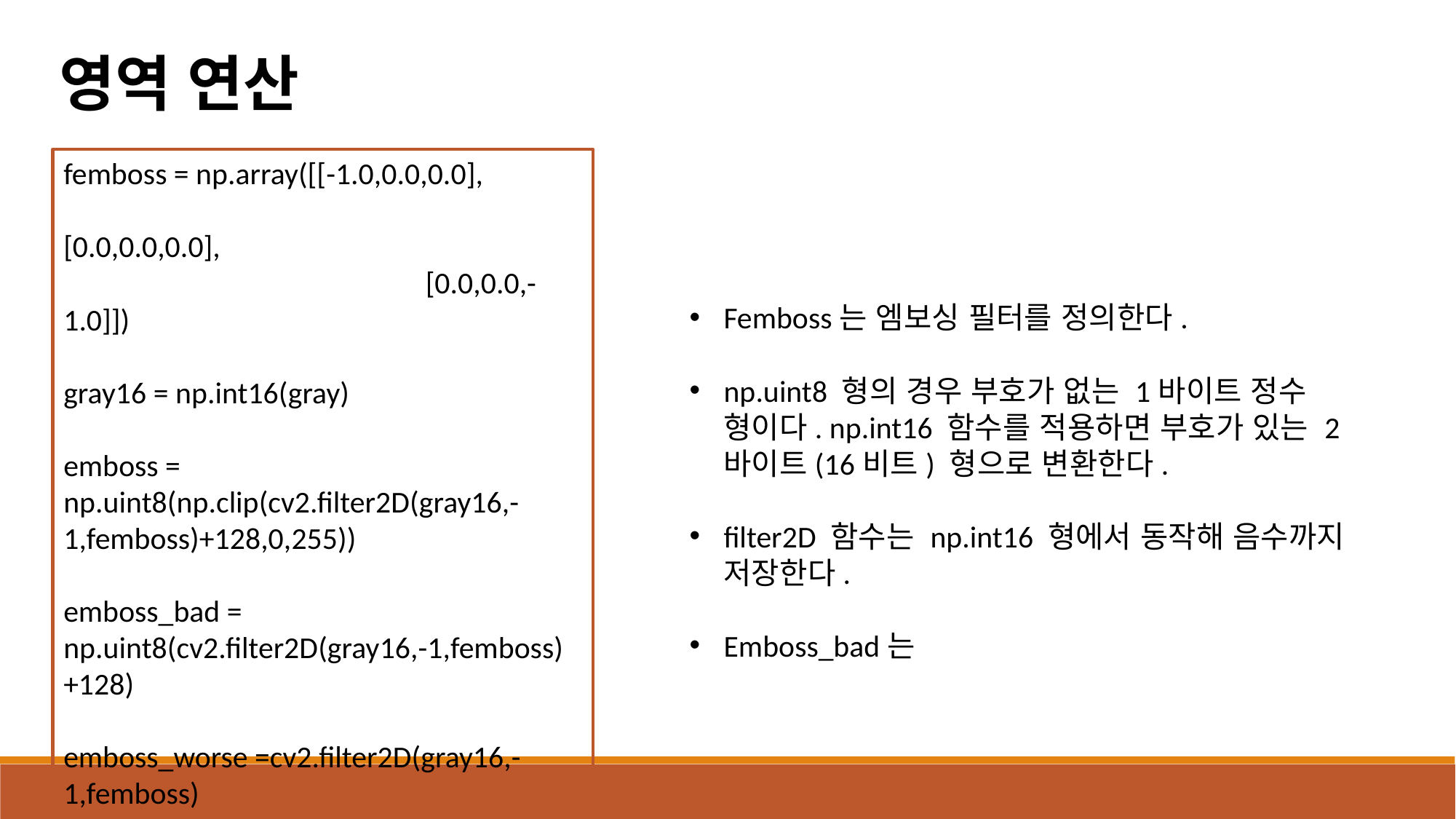

영역 연산
femboss = np.array([[-1.0,0.0,0.0],
                    		     [0.0,0.0,0.0],
                    		     [0.0,0.0,-1.0]])

gray16 = np.int16(gray)

emboss = np.uint8(np.clip(cv2.filter2D(gray16,-1,femboss)+128,0,255))

emboss_bad = np.uint8(cv2.filter2D(gray16,-1,femboss)+128)

emboss_worse =cv2.filter2D(gray16,-1,femboss)
Femboss는 엠보싱 필터를 정의한다.

np.uint8 형의 경우 부호가 없는 1바이트 정수 형이다. np.int16 함수를 적용하면 부호가 있는 2바이트(16비트) 형으로 변환한다.

filter2D 함수는 np.int16 형에서 동작해 음수까지 저장한다.

Emboss_bad는